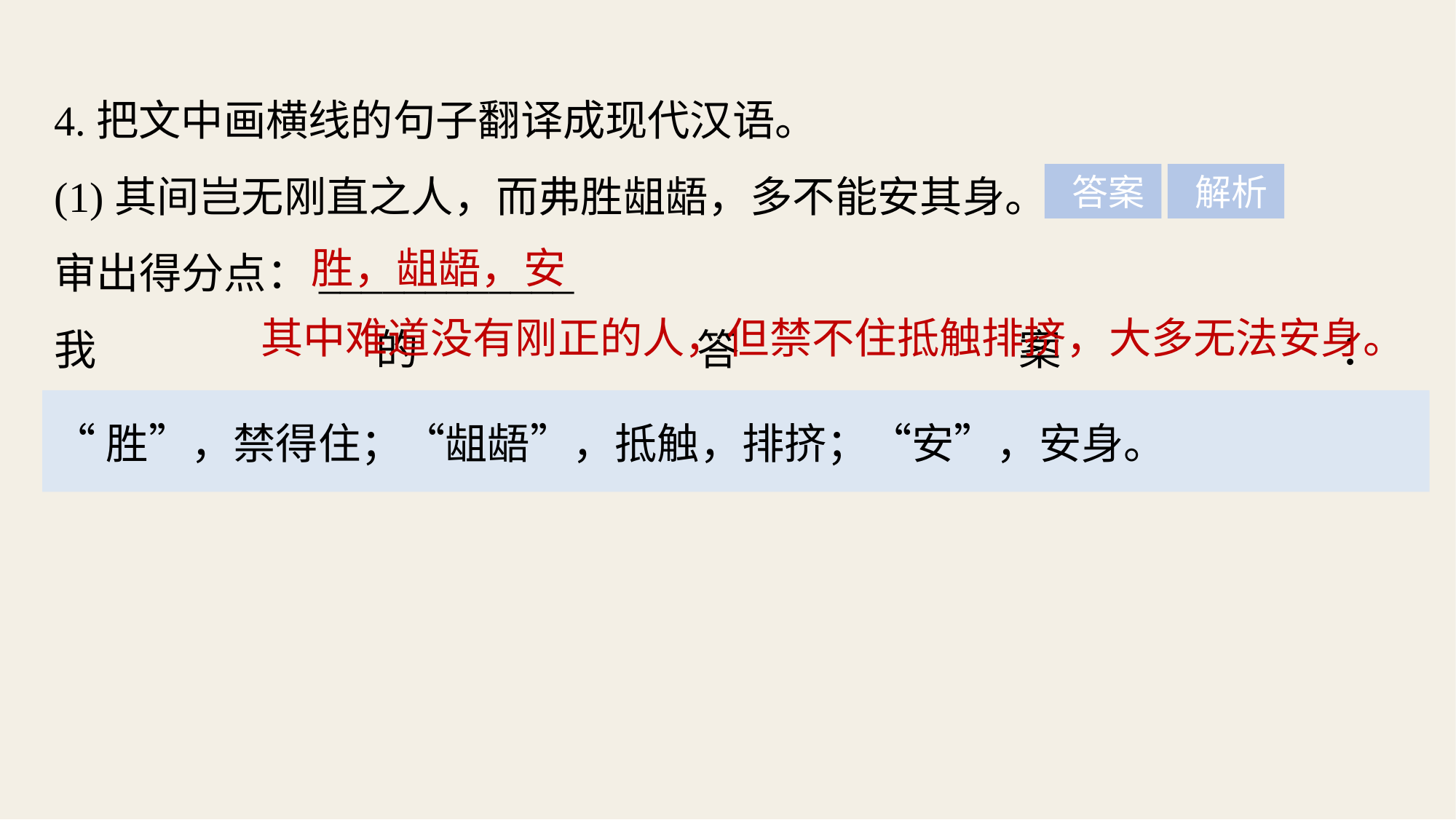

4.把文中画横线的句子翻译成现代汉语。
(1)其间岂无刚直之人，而弗胜龃龉，多不能安其身。
审出得分点：____________
我的答案：_____________________________________________________
 答案
 解析
胜，龃龉，安
其中难道没有刚正的人，但禁不住抵触排挤，大多无法安身。
“胜”，禁得住；“龃龉”，抵触，排挤；“安”，安身。